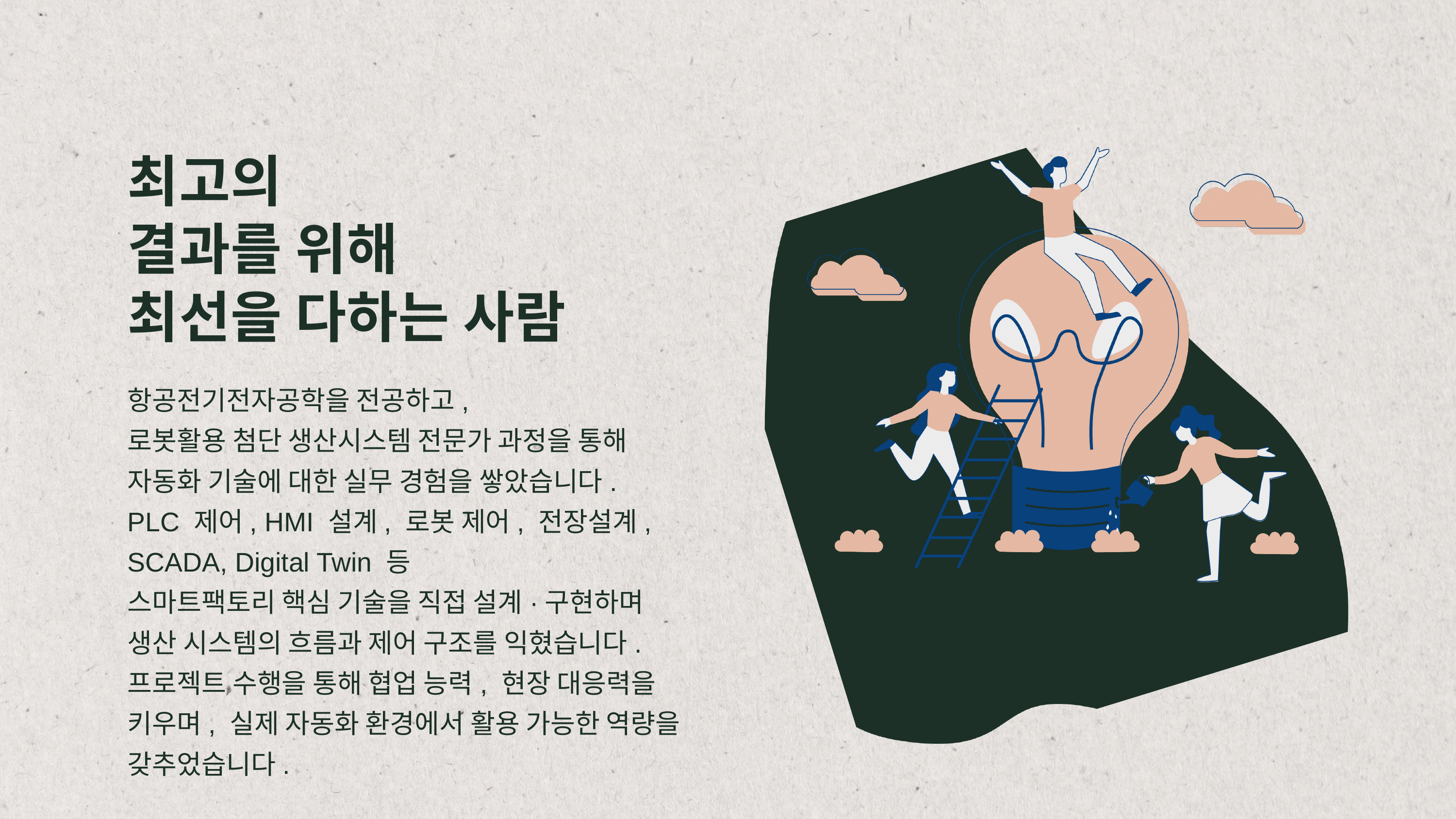

최고의
결과를 위해
최선을 다하는 사람

항공전기전자공학을 전공하고,
로봇활용 첨단 생산시스템 전문가 과정을 통해
자동화 기술에 대한 실무 경험을 쌓았습니다.
PLC 제어, HMI 설계, 로봇 제어, 전장설계, SCADA, Digital Twin 등
스마트팩토리 핵심 기술을 직접 설계·구현하며 생산 시스템의 흐름과 제어 구조를 익혔습니다.
프로젝트 수행을 통해 협업 능력, 현장 대응력을 키우며, 실제 자동화 환경에서 활용 가능한 역량을 갖추었습니다.